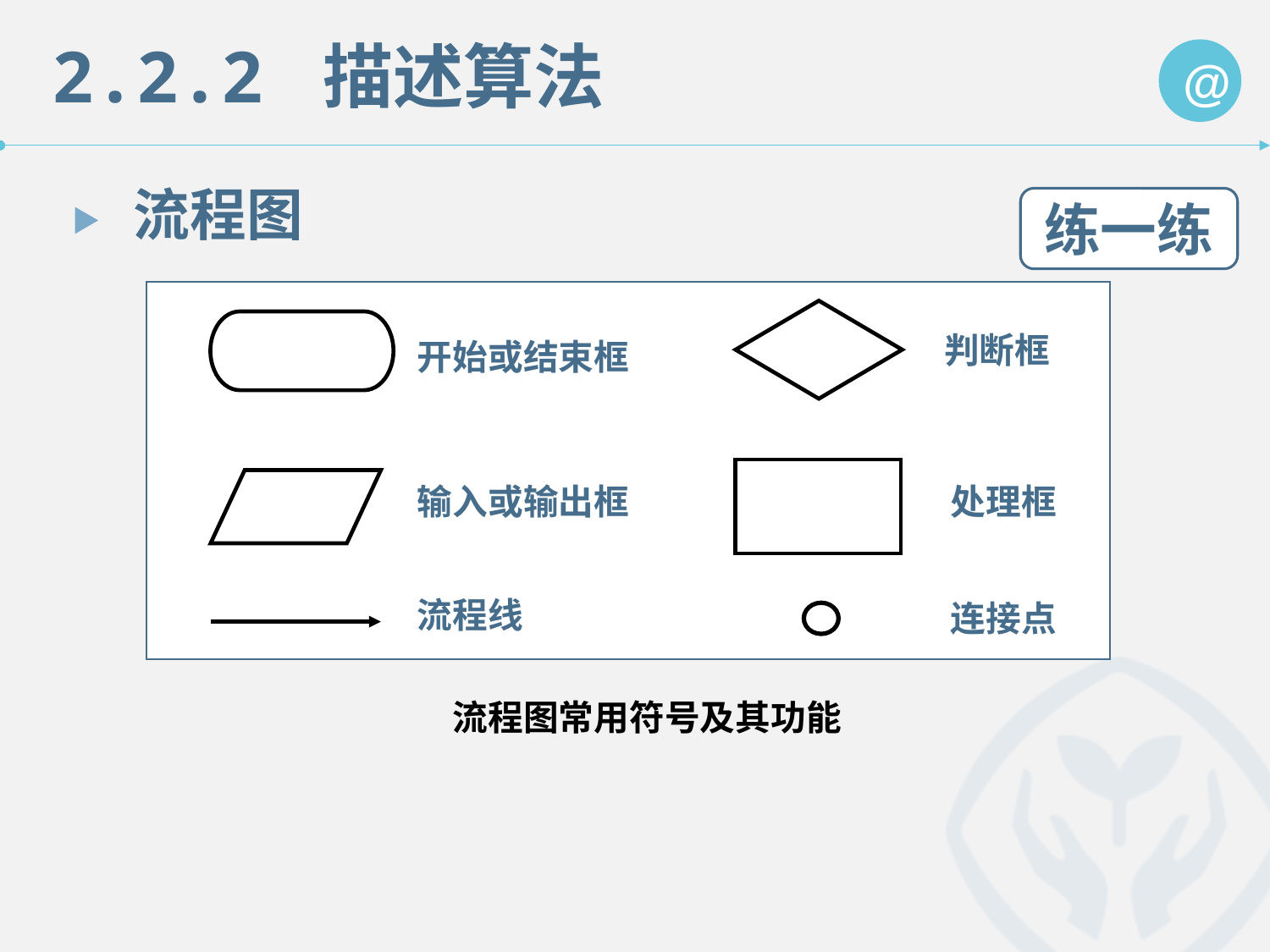

流程图
练一练

判断框
开始或结束框

输入或输出框
处理框
流程线
连接点

流程图常用符号及其功能